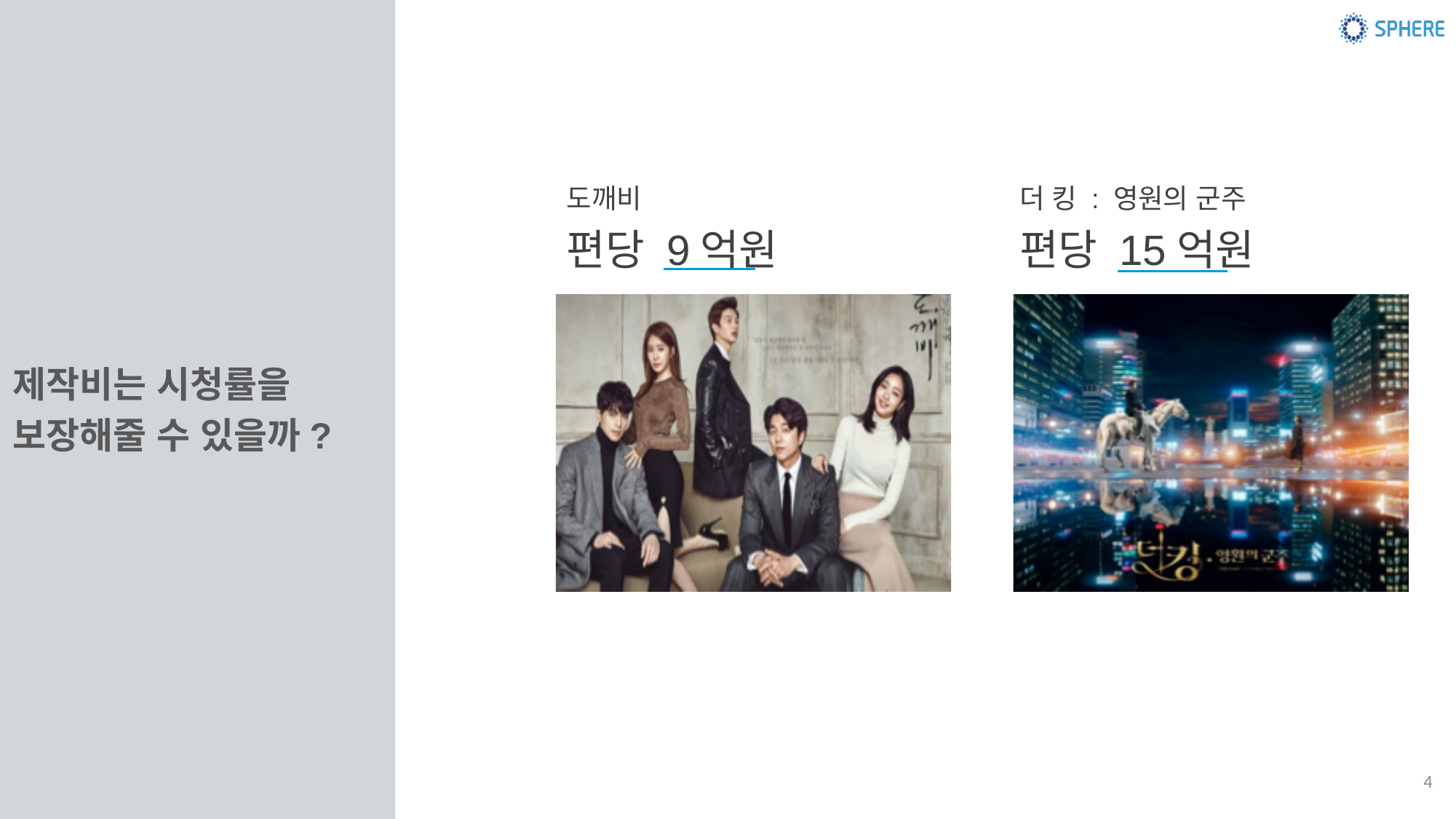

더 킹 : 영원의 군주
편당 15억원
도깨비
편당 9억원

제작비는 시청률을
보장해줄 수 있을까?
4